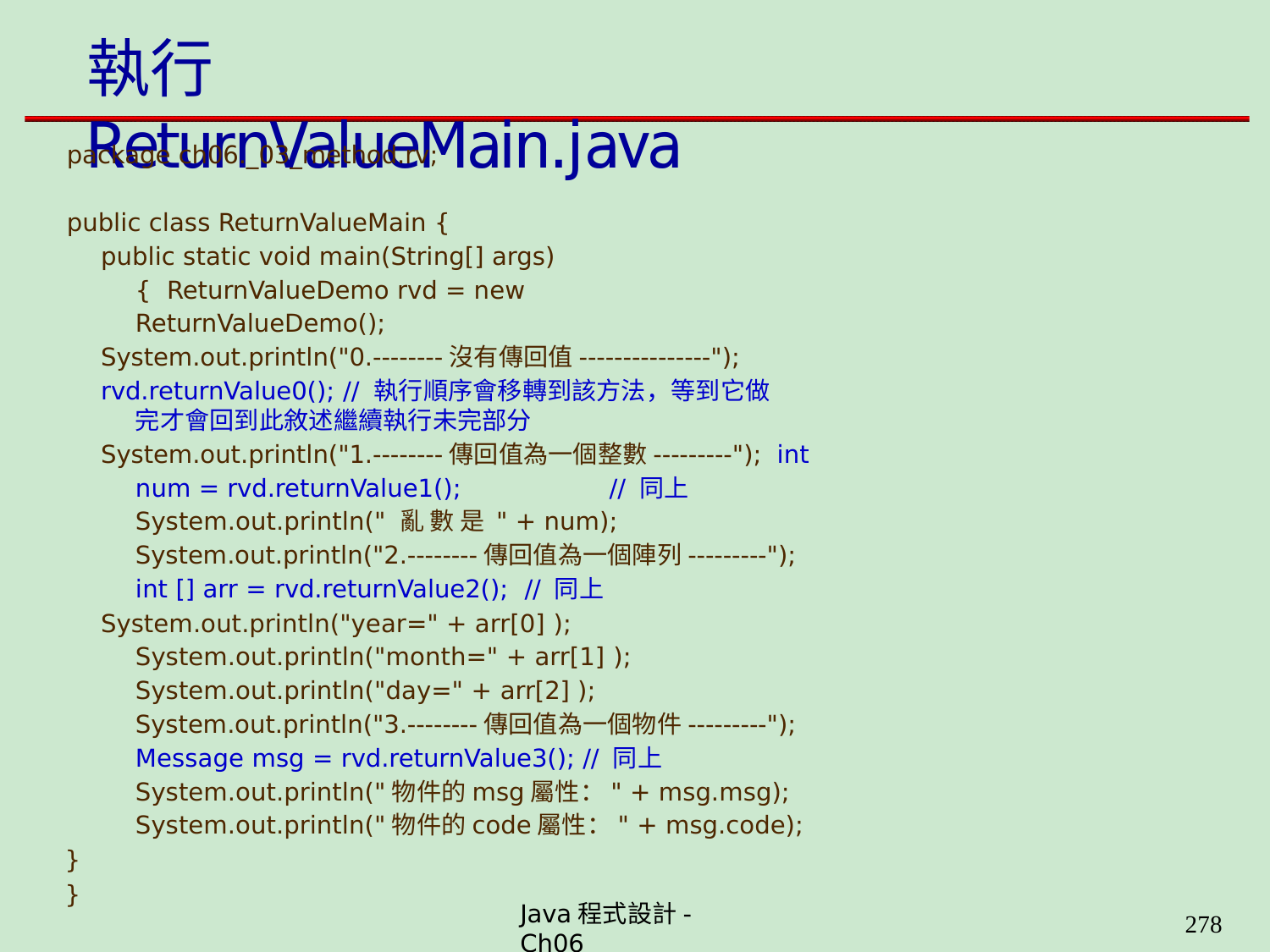

# 執行ReturnValueMain.java
package ch06._03_method.rv;

public class ReturnValueMain {
public static void main(String[] args) {  ReturnValueDemo rvd = new ReturnValueDemo();
System.out.println("0.--------沒有傳回值---------------");
rvd.returnValue0(); // 執行順序會移轉到該方法，等到它做完才會回到此敘述繼續執行未完部分
System.out.println("1.--------傳回值為一個整數---------");  int num = rvd.returnValue1();	// 同上 System.out.println(" 亂 數 是 " + num);  System.out.println("2.--------傳回值為一個陣列---------");  int [] arr = rvd.returnValue2(); // 同上
System.out.println("year=" + arr[0] );  System.out.println("month=" + arr[1] );  System.out.println("day=" + arr[2] );  System.out.println("3.--------傳回值為一個物件---------");  Message msg = rvd.returnValue3(); // 同上 System.out.println("物件的msg屬性：" + msg.msg);  System.out.println("物件的code屬性：" + msg.code);
}
}
Java程式設計-Ch06
278